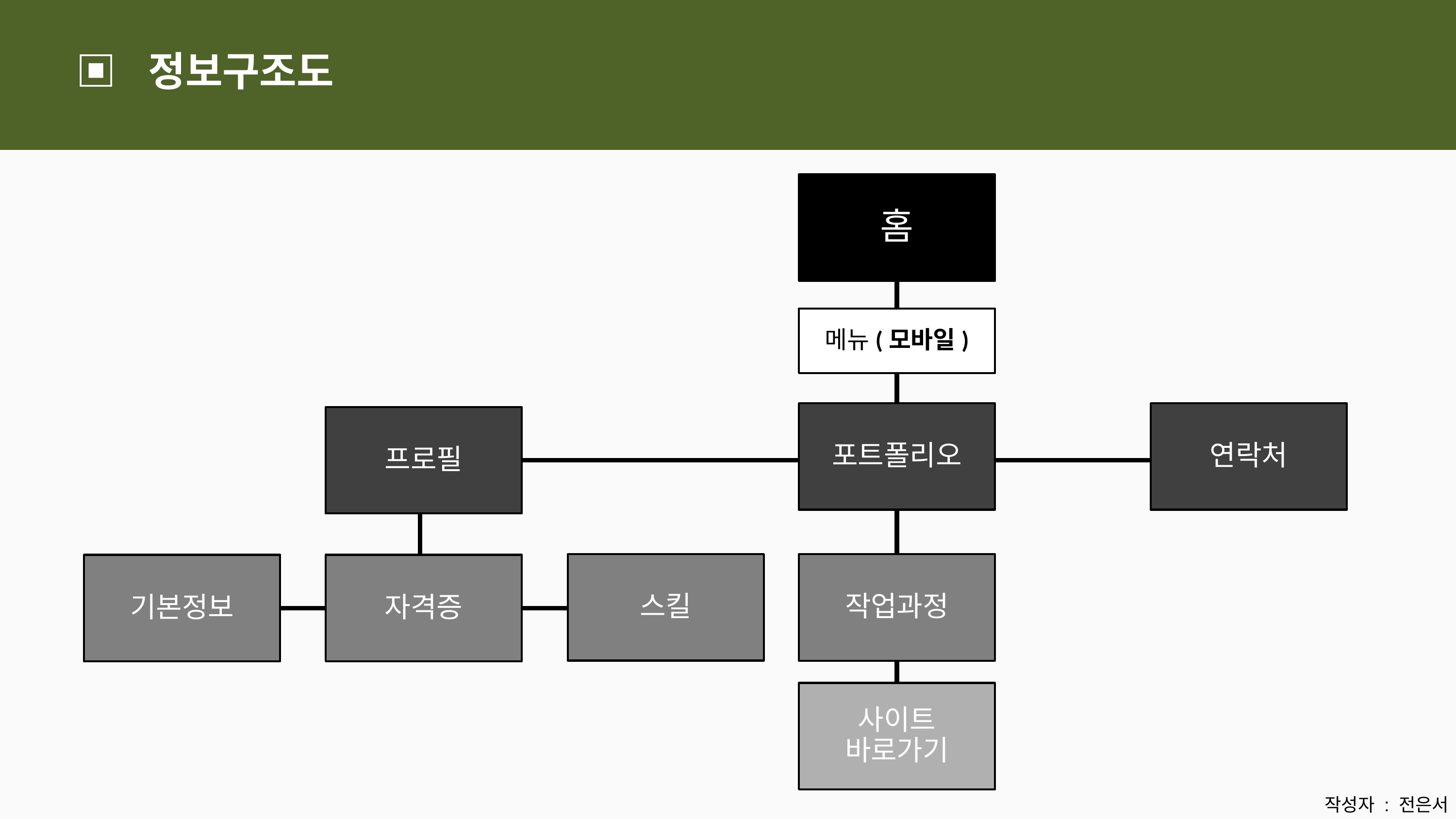

▣  정보구조도
홈
메뉴(모바일)
포트폴리오
연락처
프로필
스킬
작업과정
기본정보
자격증
사이트
바로가기
작성자 : 전은서